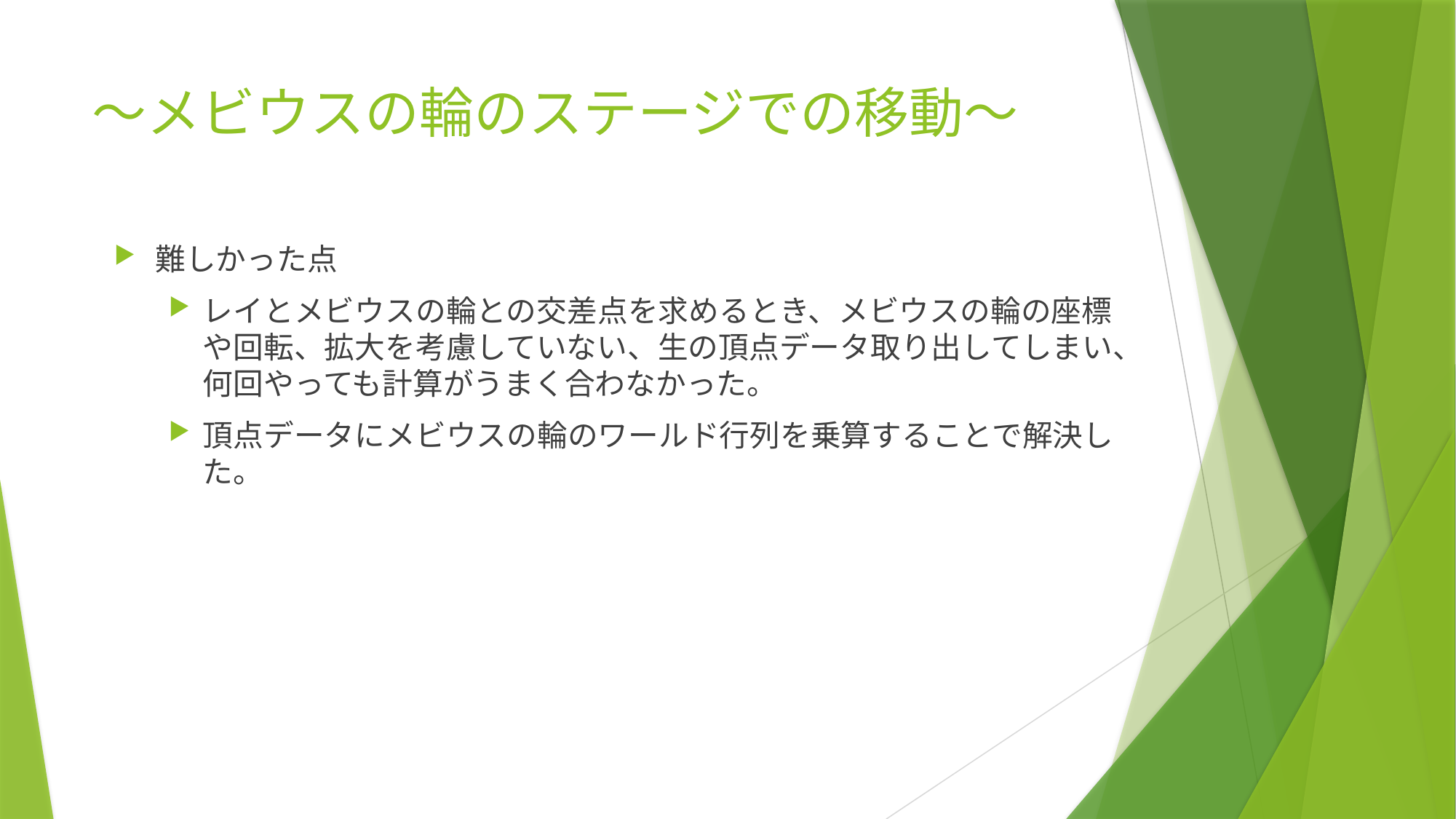

# ～メビウスの輪のステージでの移動～
難しかった点
レイとメビウスの輪との交差点を求めるとき、メビウスの輪の座標や回転、拡大を考慮していない、生の頂点データ取り出してしまい、何回やっても計算がうまく合わなかった。
頂点データにメビウスの輪のワールド行列を乗算することで解決した。